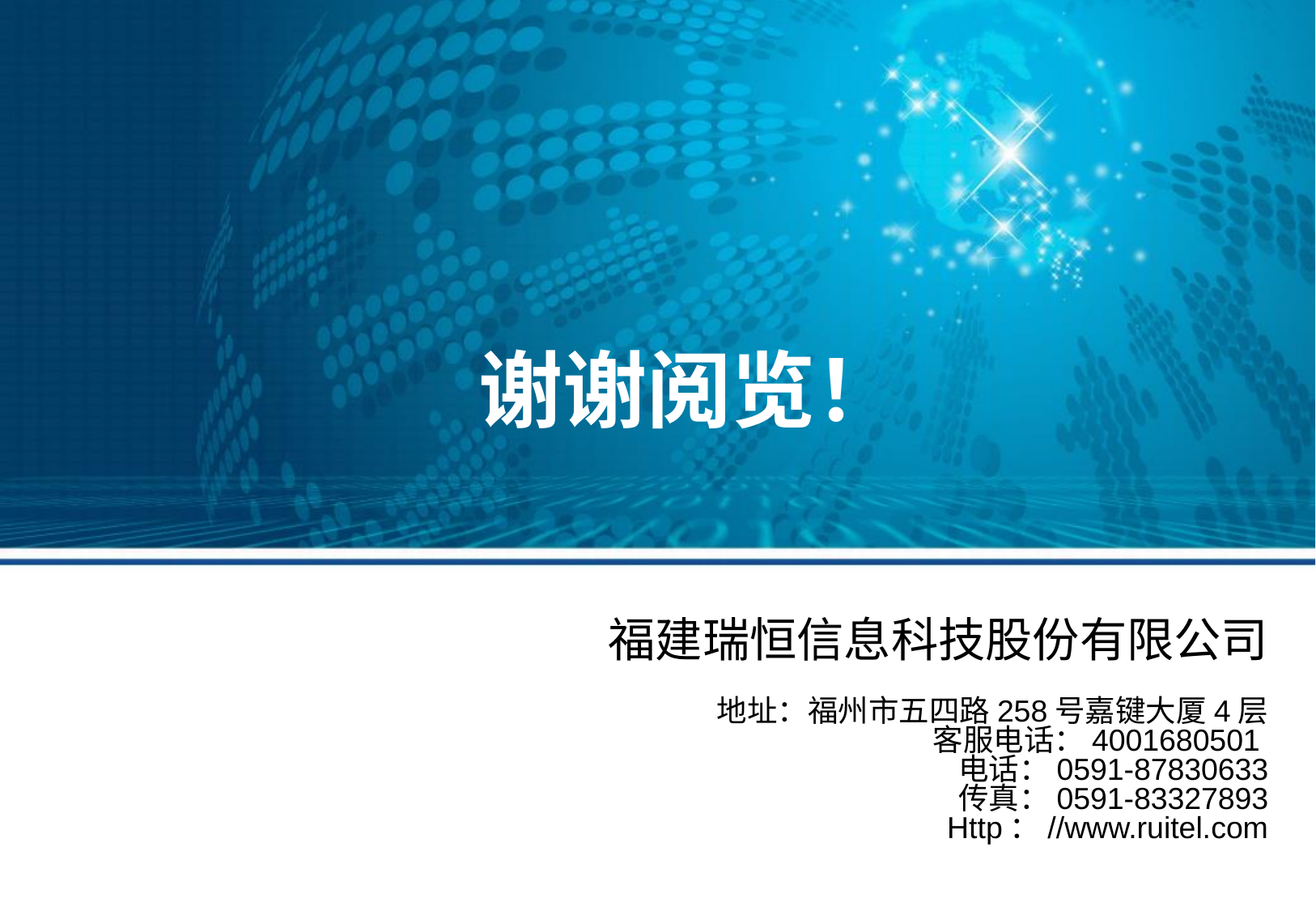

谢谢阅览！
福建瑞恒信息科技股份有限公司

地址：福州市五四路258号嘉键大厦4层
                                     客服电话：4001680501
                                       电话：0591-87830633
                                       传真：0591-83327893
                                      Http：//www.ruitel.com